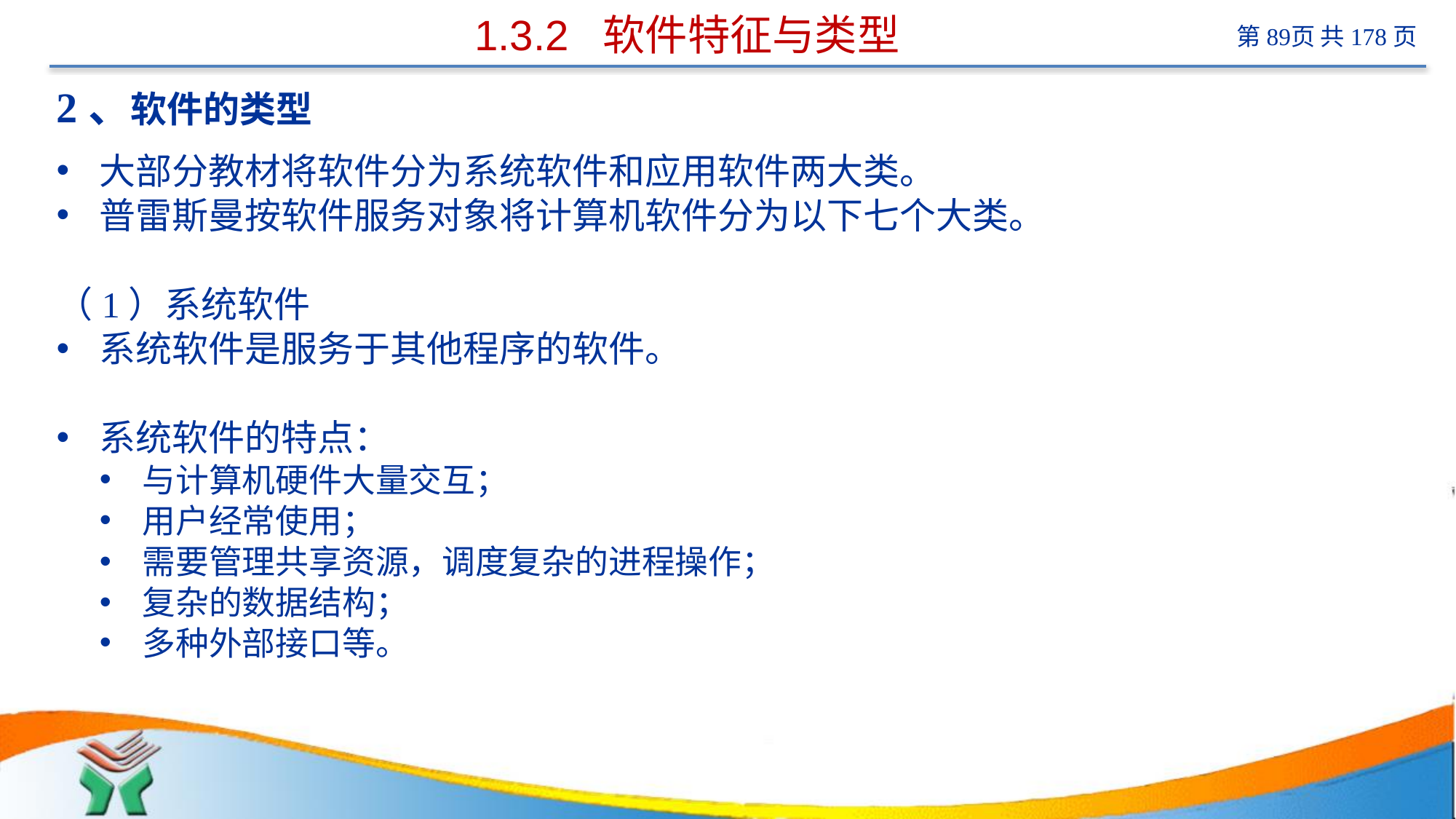

# 1.3.2  软件特征与类型
2、软件的类型

大部分教材将软件分为系统软件和应用软件两大类。
普雷斯曼按软件服务对象将计算机软件分为以下七个大类。

（1）系统软件
系统软件是服务于其他程序的软件。

系统软件的特点：
与计算机硬件大量交互；
用户经常使用；
需要管理共享资源，调度复杂的进程操作；
复杂的数据结构；
多种外部接口等。